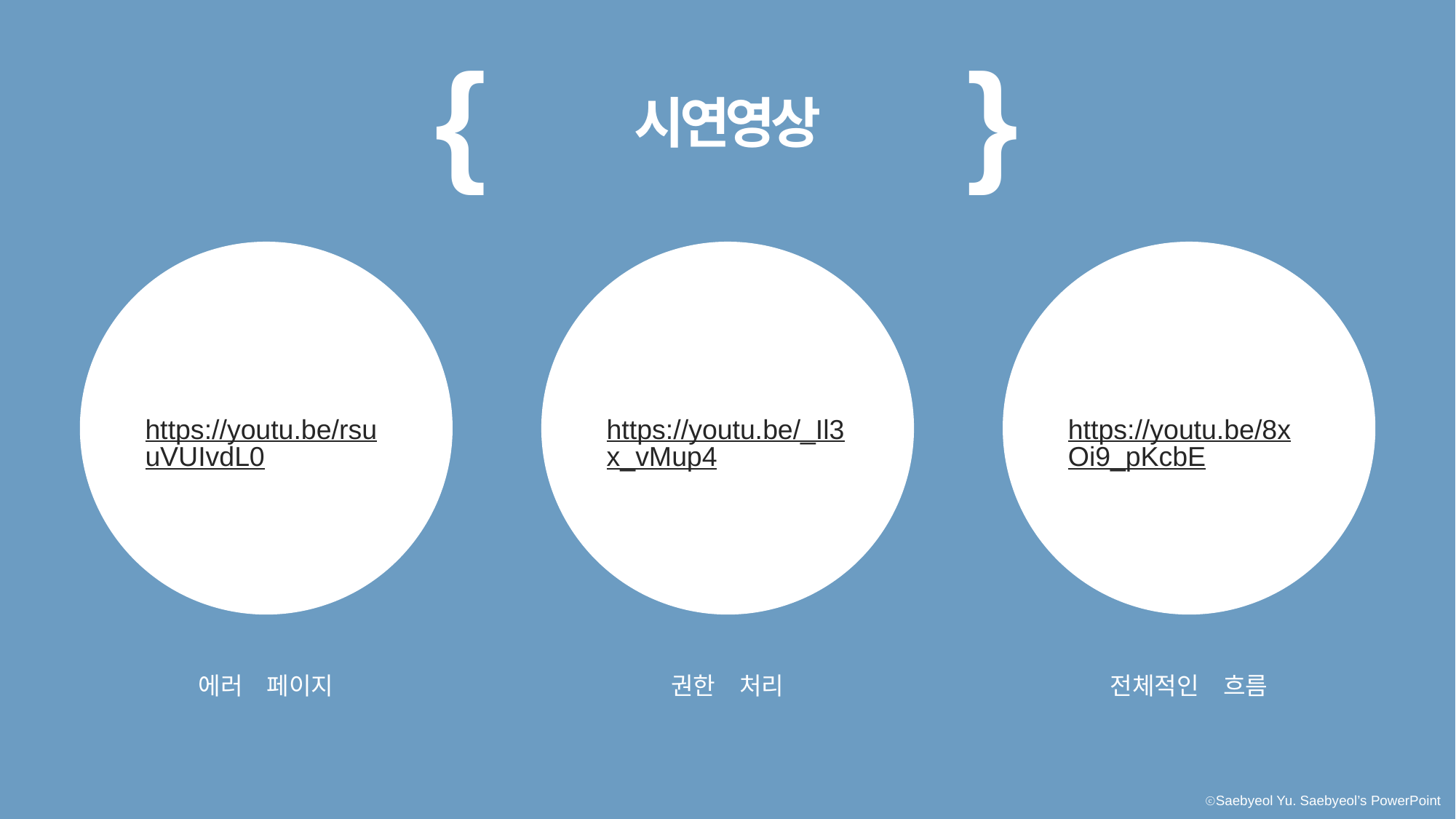

{             }
시연영상
https://youtu.be/rsuuVUIvdL0
https://youtu.be/_Il3x_vMup4
https://youtu.be/8xOi9_pKcbE
에러　페이지
권한　처리
전체적인　흐름